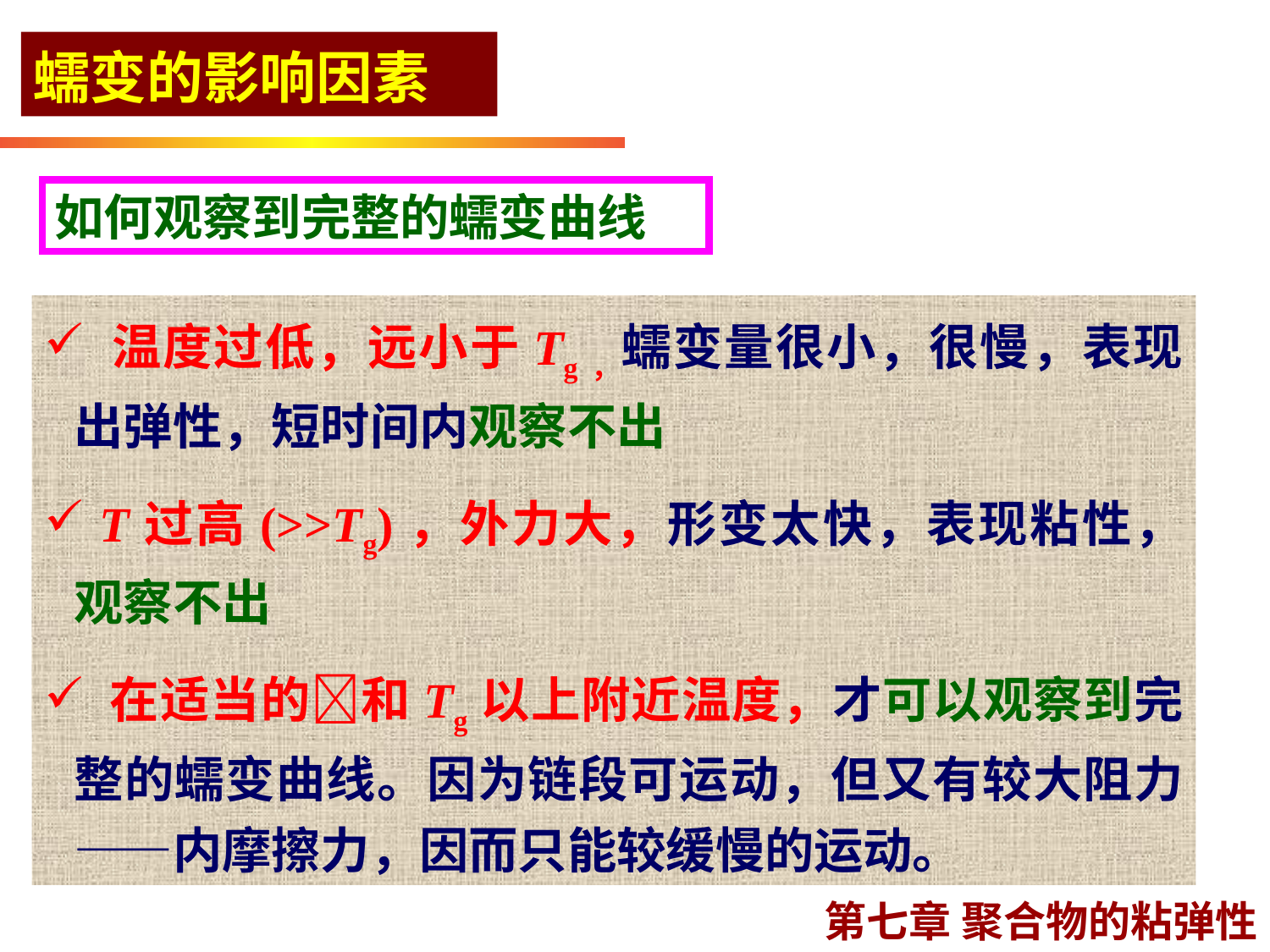

# 蠕变的影响因素
如何观察到完整的蠕变曲线
 温度过低，远小于Tg，蠕变量很小，很慢，表现出弹性，短时间内观察不出
 T过高(>>Tg)，外力大，形变太快，表现粘性，观察不出
 在适当的σ和Tg以上附近温度，才可以观察到完整的蠕变曲线。因为链段可运动，但又有较大阻力——内摩擦力，因而只能较缓慢的运动。